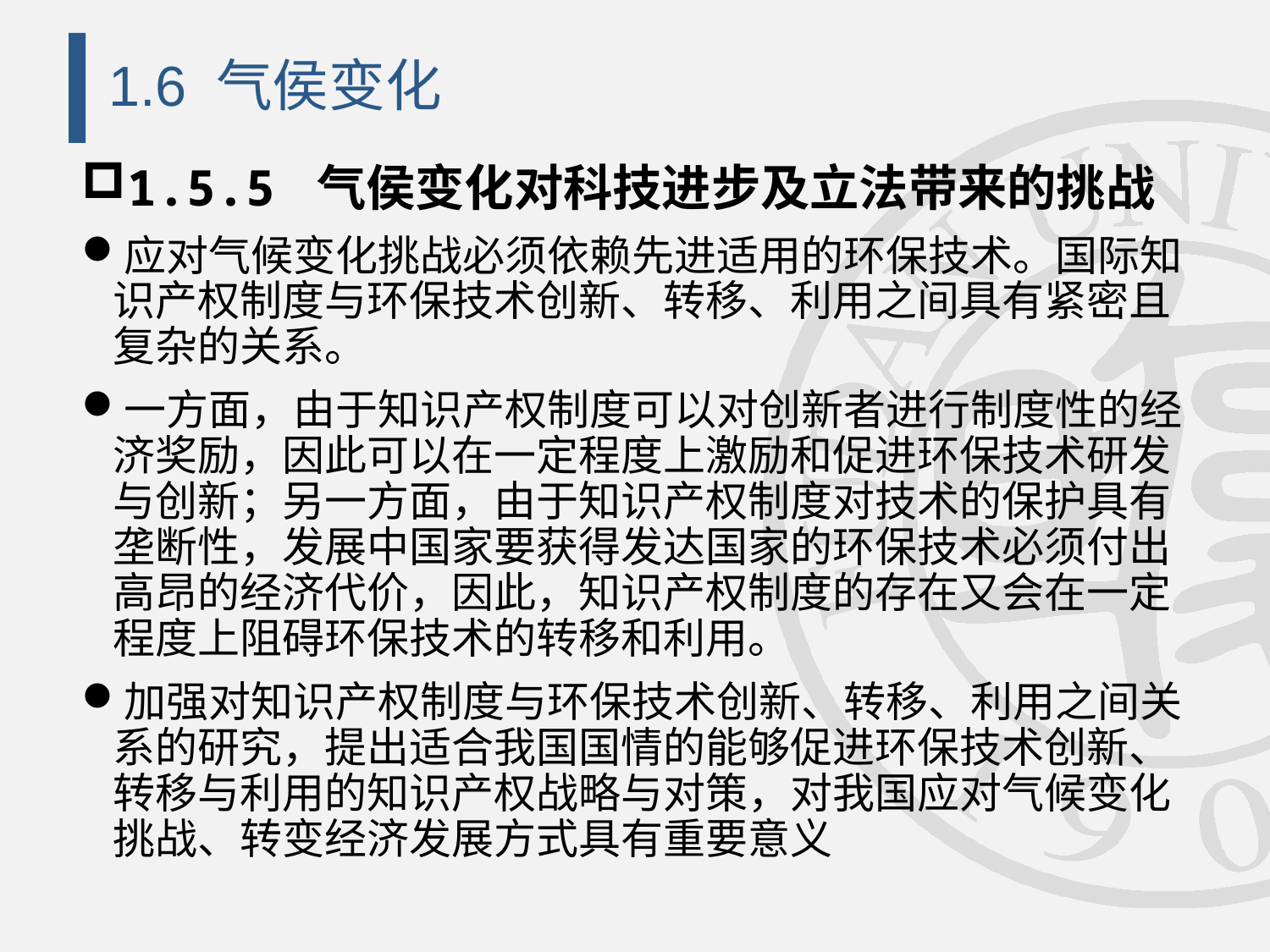

# 1.6 气侯变化
1.5.5 气侯变化对科技进步及立法带来的挑战
应对气候变化挑战必须依赖先进适用的环保技术。国际知识产权制度与环保技术创新、转移、利用之间具有紧密且复杂的关系。
一方面，由于知识产权制度可以对创新者进行制度性的经济奖励，因此可以在一定程度上激励和促进环保技术研发与创新；另一方面，由于知识产权制度对技术的保护具有垄断性，发展中国家要获得发达国家的环保技术必须付出高昂的经济代价，因此，知识产权制度的存在又会在一定程度上阻碍环保技术的转移和利用。
加强对知识产权制度与环保技术创新、转移、利用之间关系的研究，提出适合我国国情的能够促进环保技术创新、转移与利用的知识产权战略与对策，对我国应对气候变化挑战、转变经济发展方式具有重要意义